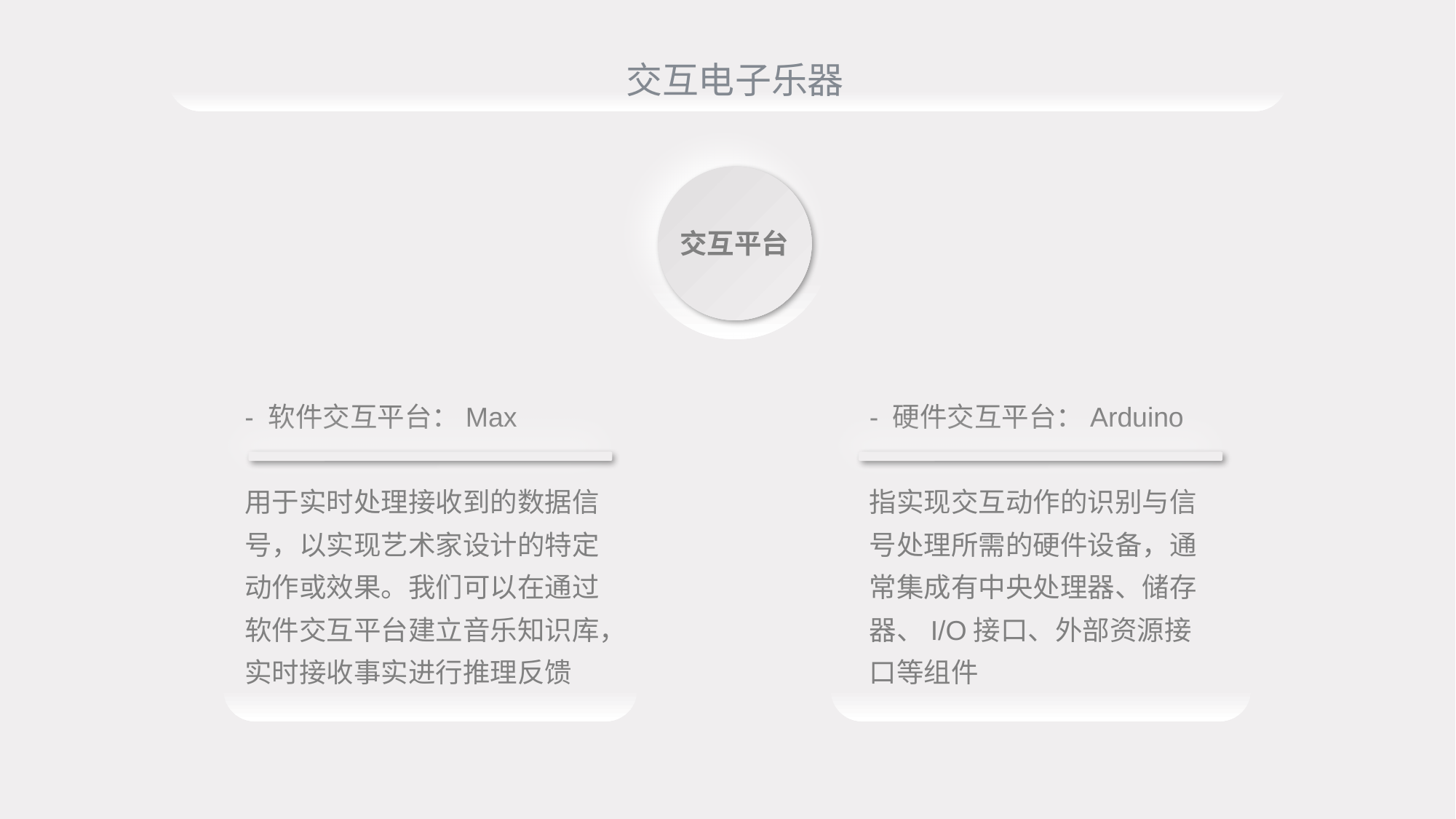

交互电子乐器

交互平台

- 软件交互平台：Max

用于实时处理接收到的数据信号，以实现艺术家设计的特定动作或效果。我们可以在通过软件交互平台建立音乐知识库，实时接收事实进行推理反馈
- 硬件交互平台：Arduino

指实现交互动作的识别与信号处理所需的硬件设备，通常集成有中央处理器、储存器、I/O接口、外部资源接口等组件